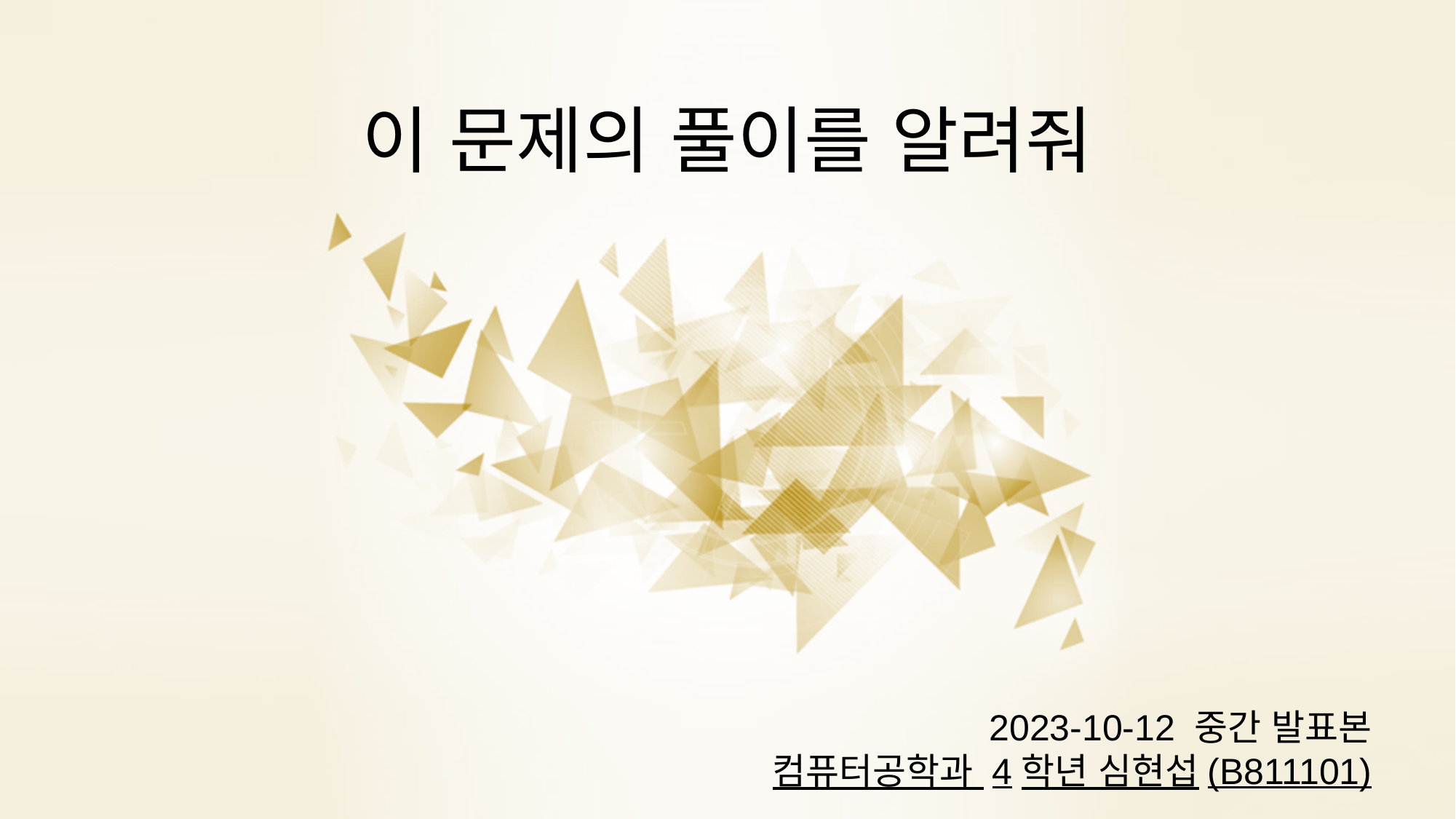

이 문제의 풀이를 알려줘
2023-10-12 중간 발표본
컴퓨터공학과 4학년 심현섭(B811101)